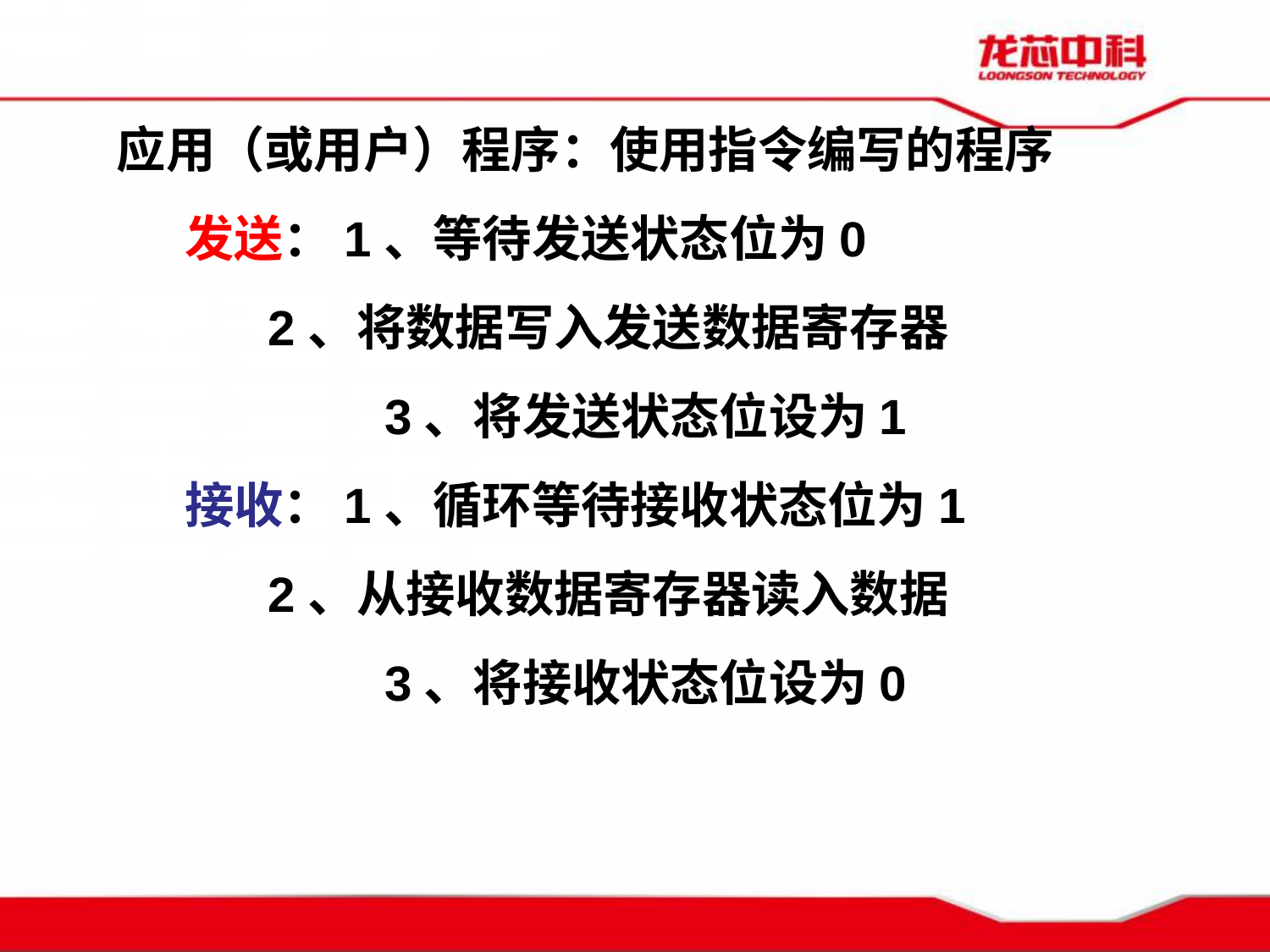

应用（或用户）程序：使用指令编写的程序
     发送：1、等待发送状态位为0
           2、将数据写入发送数据寄存器
 3、将发送状态位设为1
     接收：1、循环等待接收状态位为1
           2、从接收数据寄存器读入数据
 3、将接收状态位设为0